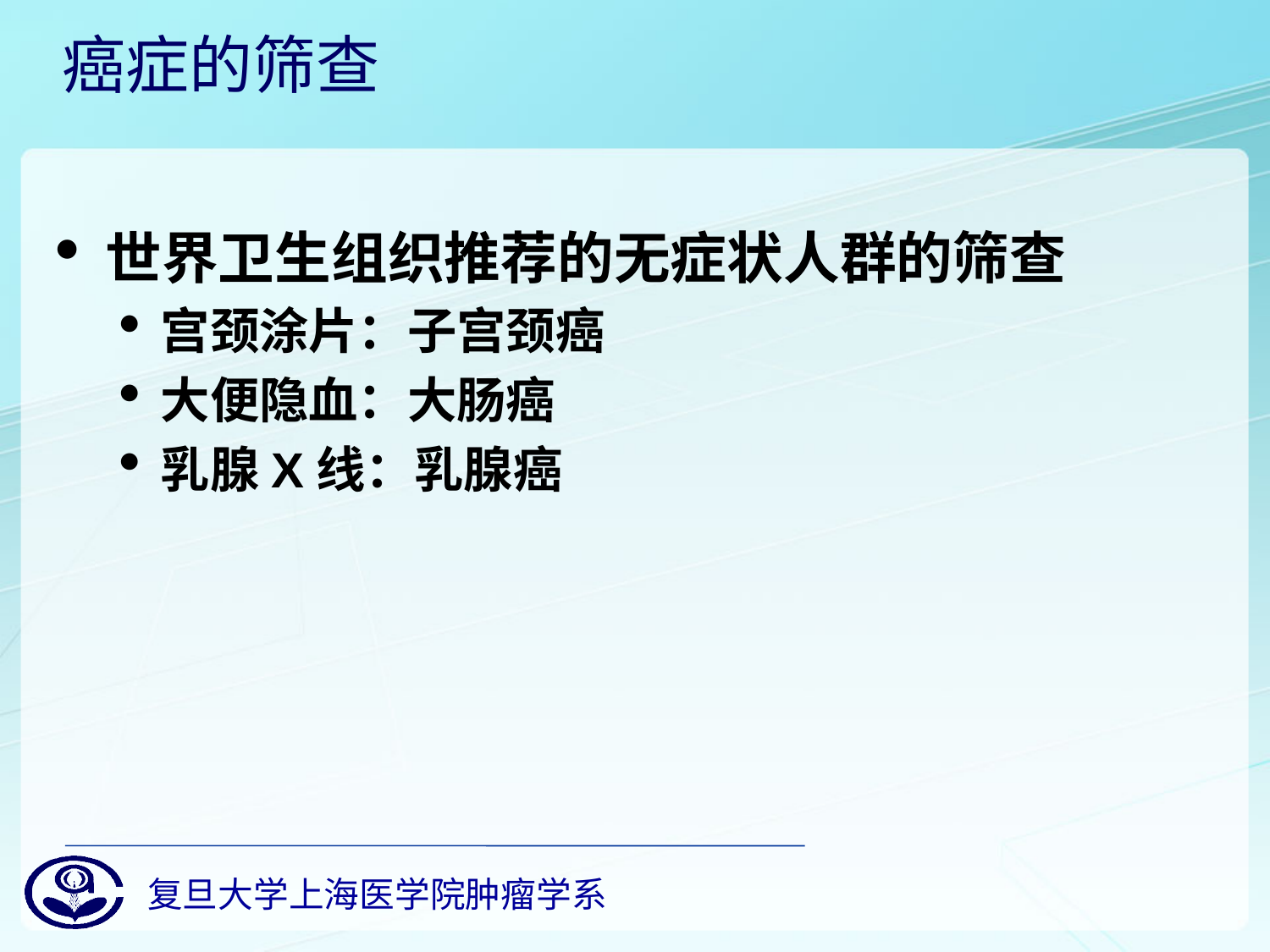

# 癌症的筛查
世界卫生组织推荐的无症状人群的筛查
宫颈涂片：子宫颈癌
大便隐血：大肠癌
乳腺X线：乳腺癌